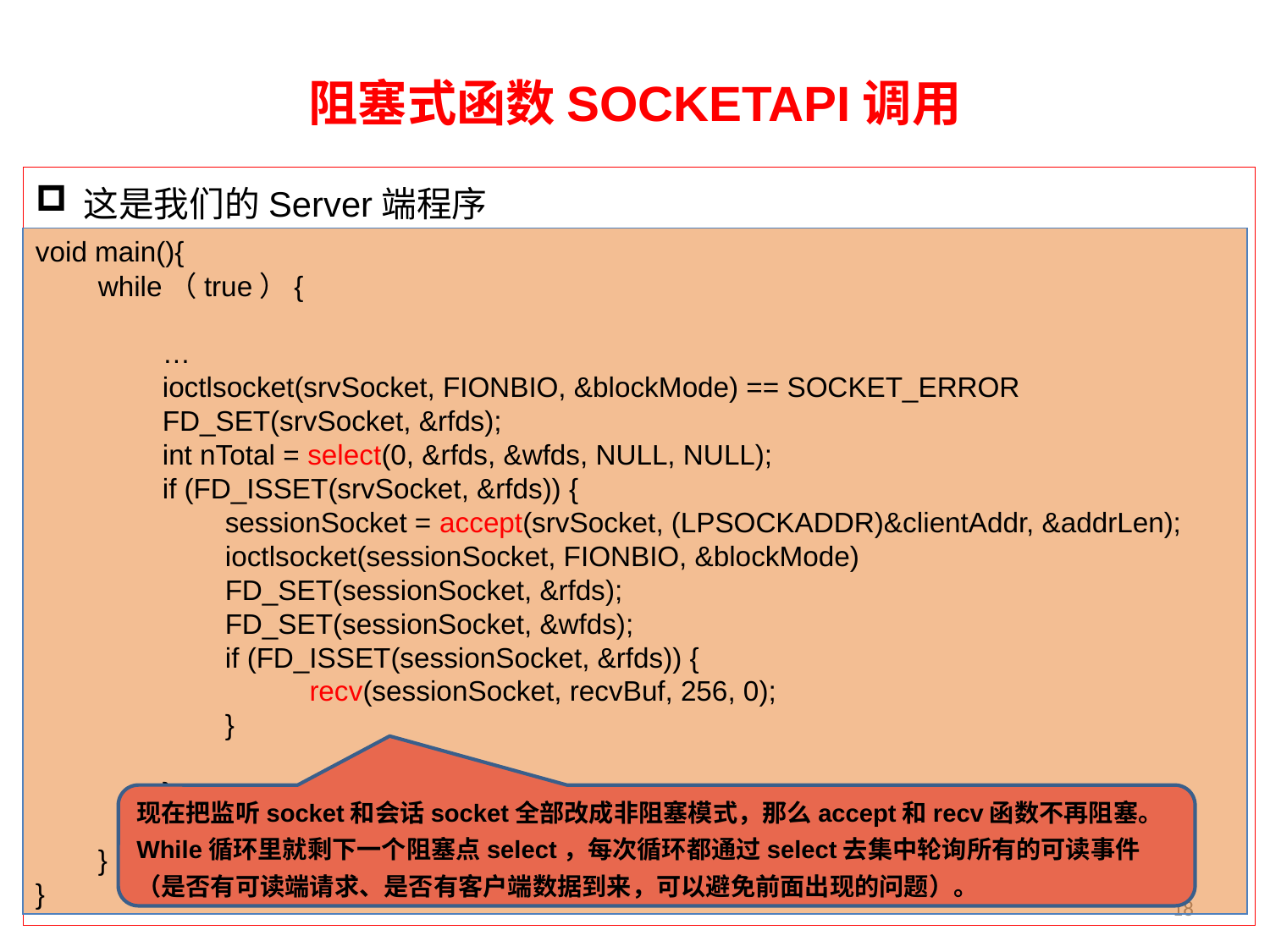

# 阻塞式函数SOCKETAPI调用
这是我们的Server端程序
void main(){
        while（true）{

	…
	ioctlsocket(srvSocket, FIONBIO, &blockMode) == SOCKET_ERROR
	FD_SET(srvSocket, &rfds);
	int nTotal = select(0, &rfds, &wfds, NULL, NULL);
	if (FD_ISSET(srvSocket, &rfds)) {
	        sessionSocket = accept(srvSocket, (LPSOCKADDR)&clientAddr, &addrLen);
	        ioctlsocket(sessionSocket, FIONBIO, &blockMode)
	        FD_SET(sessionSocket, &rfds);
	        FD_SET(sessionSocket, &wfds);
	        if (FD_ISSET(sessionSocket, &rfds)) {
                                   recv(sessionSocket, recvBuf, 256, 0);
	        }

	}

        }
}
现在把监听socket和会话socket全部改成非阻塞模式，那么accept和recv函数不再阻塞。While循环里就剩下一个阻塞点select，每次循环都通过select去集中轮询所有的可读事件（是否有可读端请求、是否有客户端数据到来，可以避免前面出现的问题）。
18